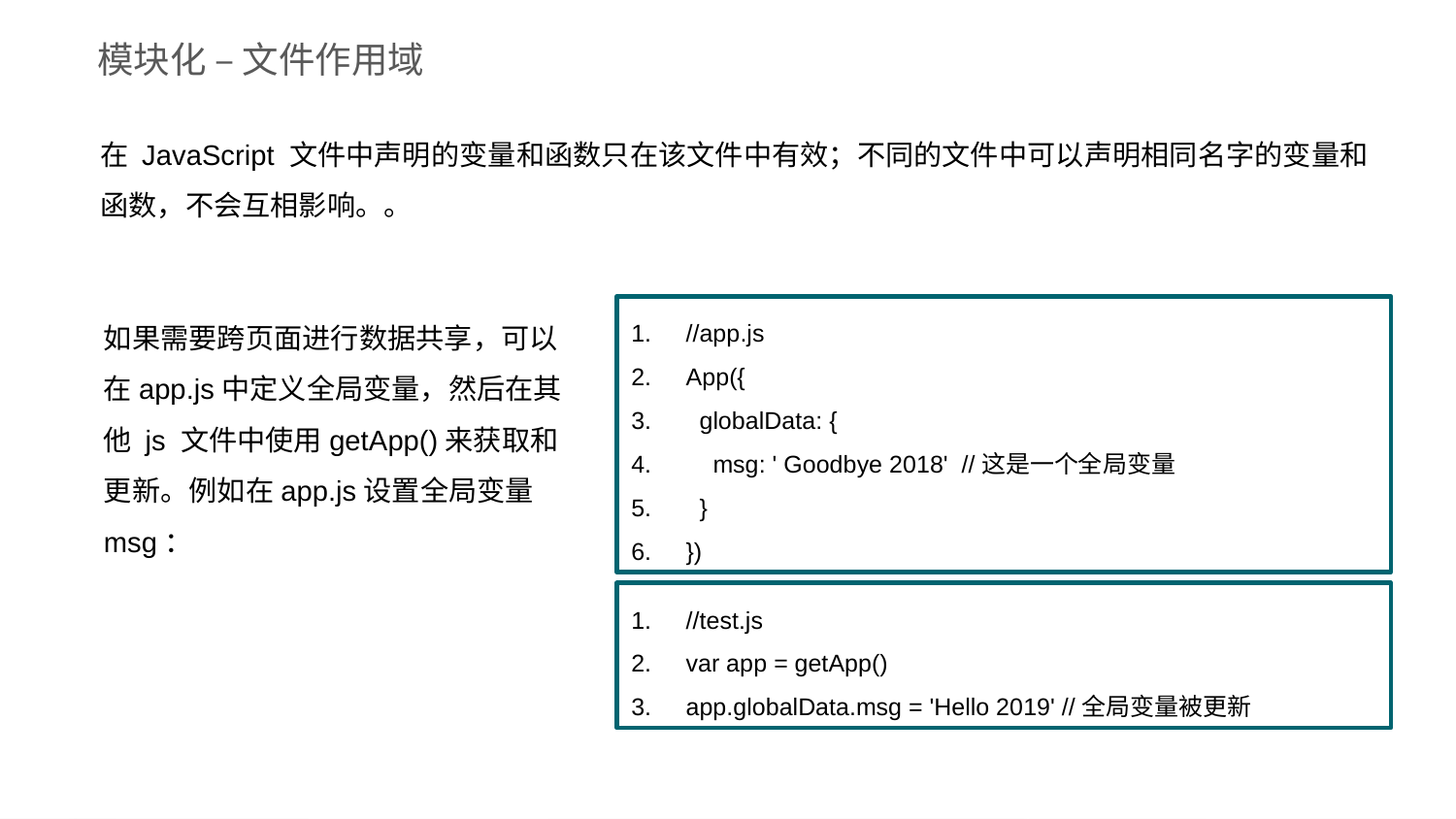

模块化 – 文件作用域
在 JavaScript 文件中声明的变量和函数只在该文件中有效；不同的文件中可以声明相同名字的变量和函数，不会互相影响。。
如果需要跨页面进行数据共享，可以在app.js中定义全局变量，然后在其他 js 文件中使用getApp()来获取和更新。例如在app.js设置全局变量msg：

//app.js
App({
  globalData: {
    msg: ' Goodbye 2018'  //这是一个全局变量
  }
})
//test.js
var app = getApp()
app.globalData.msg = 'Hello 2019' //全局变量被更新